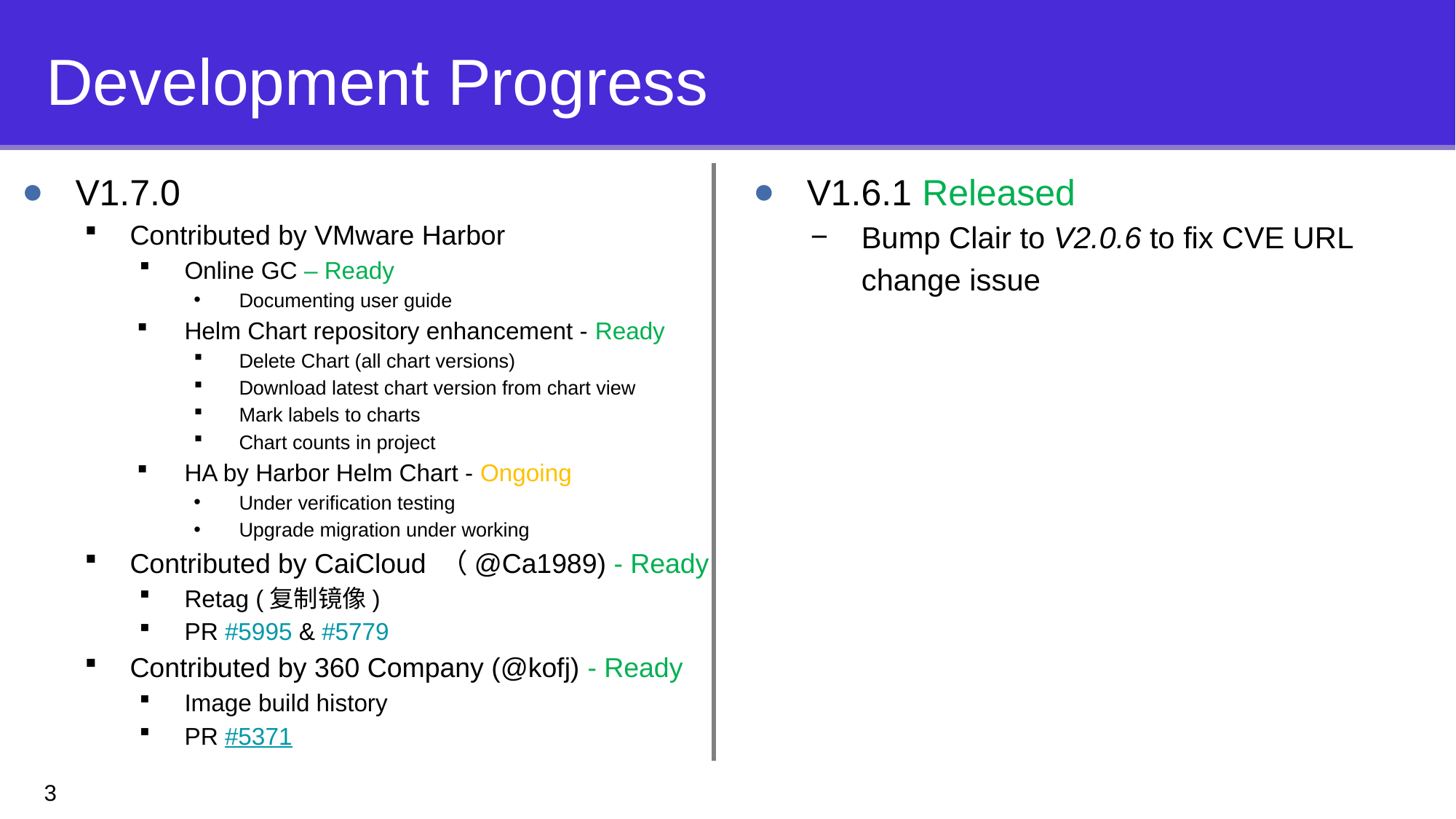

# Development Progress
V1.7.0
Contributed by VMware Harbor
Online GC – Ready
Documenting user guide
Helm Chart repository enhancement - Ready
Delete Chart (all chart versions)
Download latest chart version from chart view
Mark labels to charts
Chart counts in project
HA by Harbor Helm Chart - Ongoing
Under verification testing
Upgrade migration under working
Contributed by CaiCloud （@Ca1989) - Ready
Retag (复制镜像)
PR #5995 & #5779
Contributed by 360 Company (@kofj) - Ready
Image build history
PR #5371

V1.6.1 Released
Bump Clair to V2.0.6 to fix CVE URL change issue
3